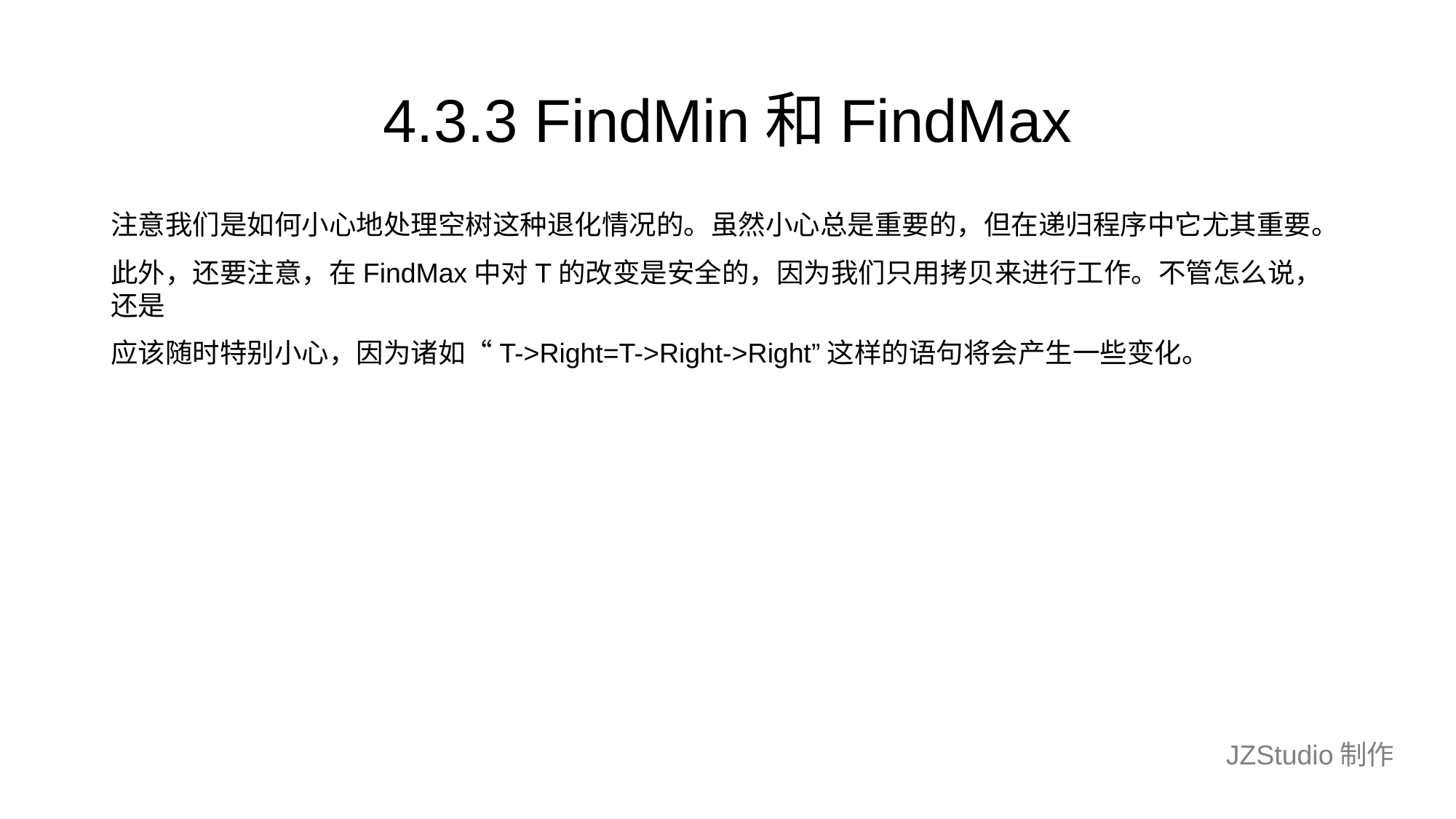

# 4.3.3 FindMin和FindMax
注意我们是如何小心地处理空树这种退化情况的。虽然小心总是重要的，但在递归程序中它尤其重要。
此外，还要注意，在FindMax中对T的改变是安全的，因为我们只用拷贝来进行工作。不管怎么说，还是
应该随时特别小心，因为诸如“T->Right=T->Right->Right”这样的语句将会产生一些变化。